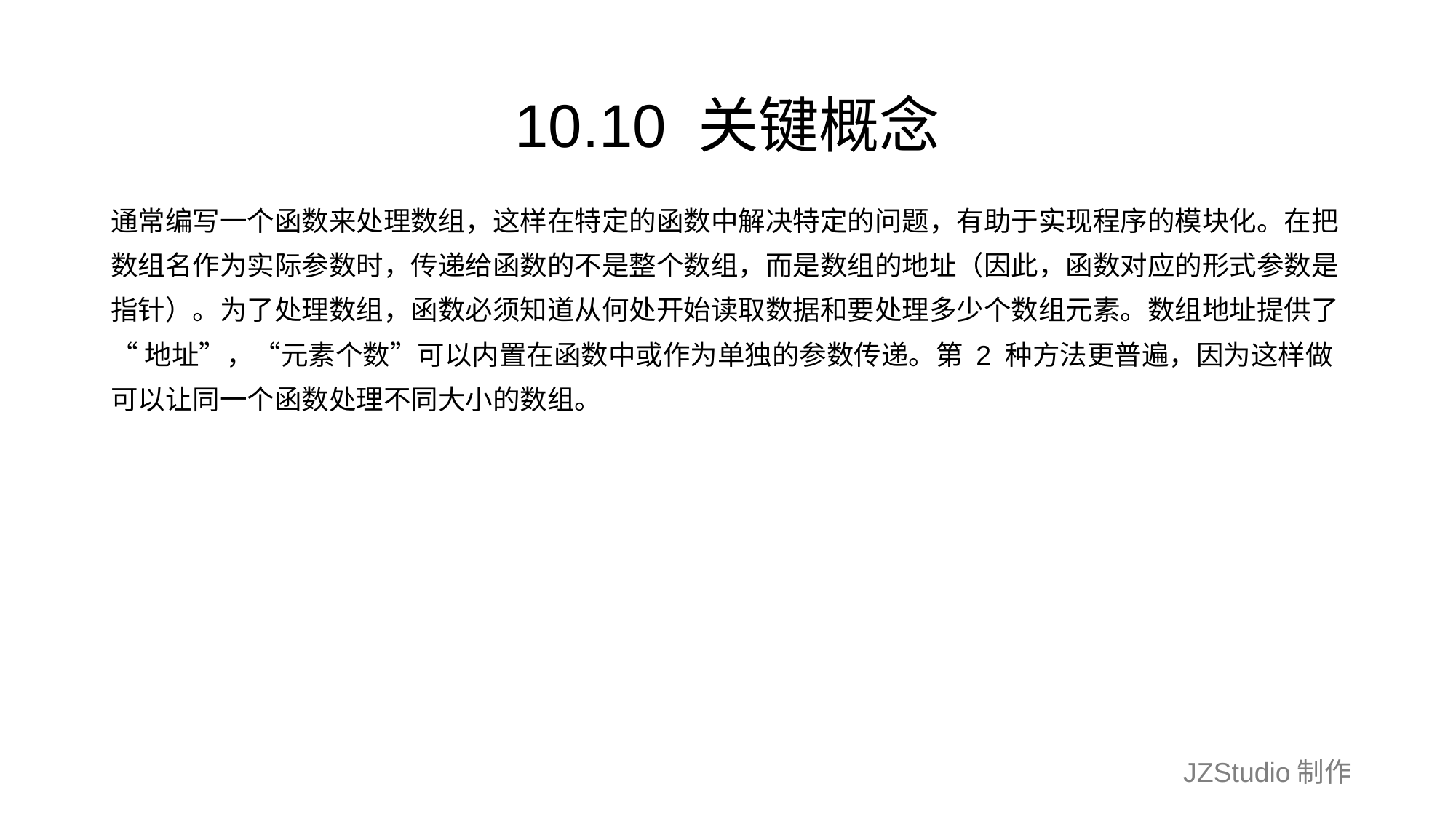

# 10.10 关键概念
通常编写一个函数来处理数组，这样在特定的函数中解决特定的问题，有助于实现程序的模块化。在把
数组名作为实际参数时，传递给函数的不是整个数组，而是数组的地址（因此，函数对应的形式参数是
指针）。为了处理数组，函数必须知道从何处开始读取数据和要处理多少个数组元素。数组地址提供了
“地址”，“元素个数”可以内置在函数中或作为单独的参数传递。第 2 种方法更普遍，因为这样做
可以让同一个函数处理不同大小的数组。